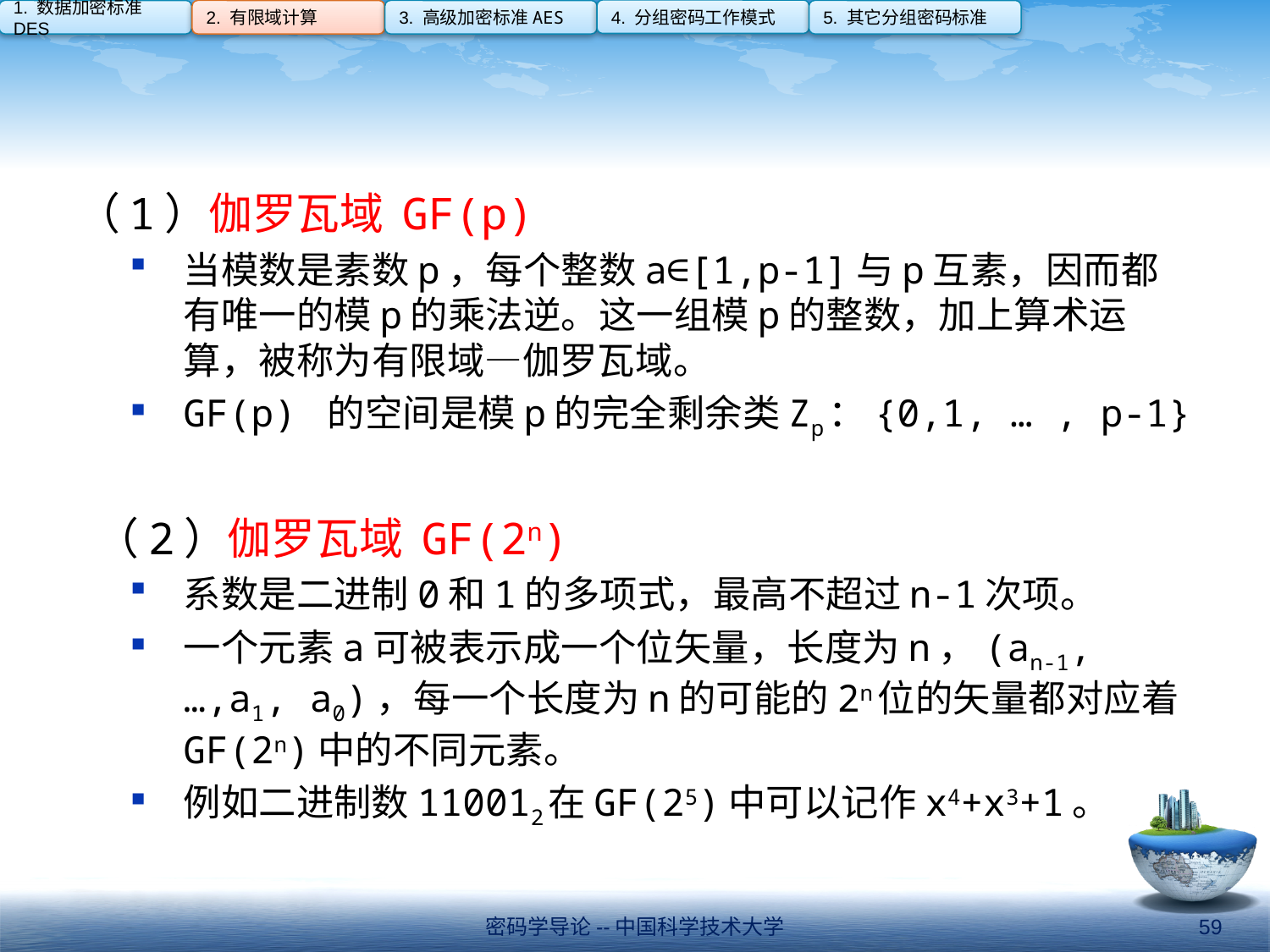

4. 分组密码工作模式
1. 数据加密标准DES
2. 有限域计算
3. 高级加密标准AES
5. 其它分组密码标准
#
（1）伽罗瓦域 GF(p)
当模数是素数p，每个整数a∈[1,p-1]与p互素，因而都有唯一的模p的乘法逆。这一组模p的整数，加上算术运算，被称为有限域—伽罗瓦域。
GF(p) 的空间是模p的完全剩余类Zp：{0,1, … , p-1}

 （2）伽罗瓦域 GF(2n)
系数是二进制0和1的多项式，最高不超过n-1次项。
一个元素a可被表示成一个位矢量，长度为n，(an-1,…,a1, a0)，每一个长度为n的可能的2n位的矢量都对应着GF(2n)中的不同元素。
例如二进制数110012在GF(25)中可以记作x4+x3+1。

密码学导论--中国科学技术大学
59